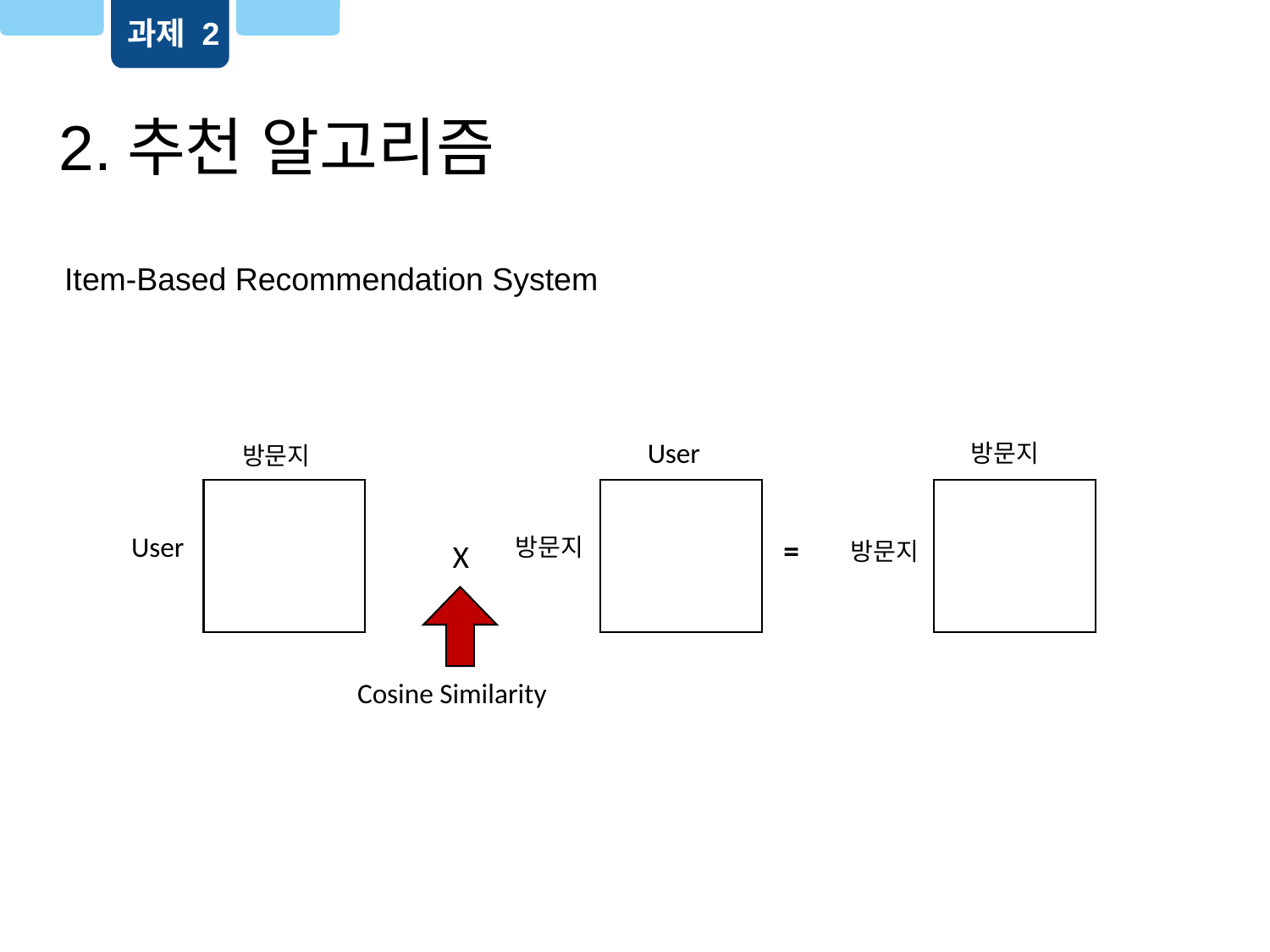

과제 2
2.추천 알고리즘
Item-Based Recommendation System
User
방문지
방문지

User
=
방문지
방문지
X

Cosine Similarity